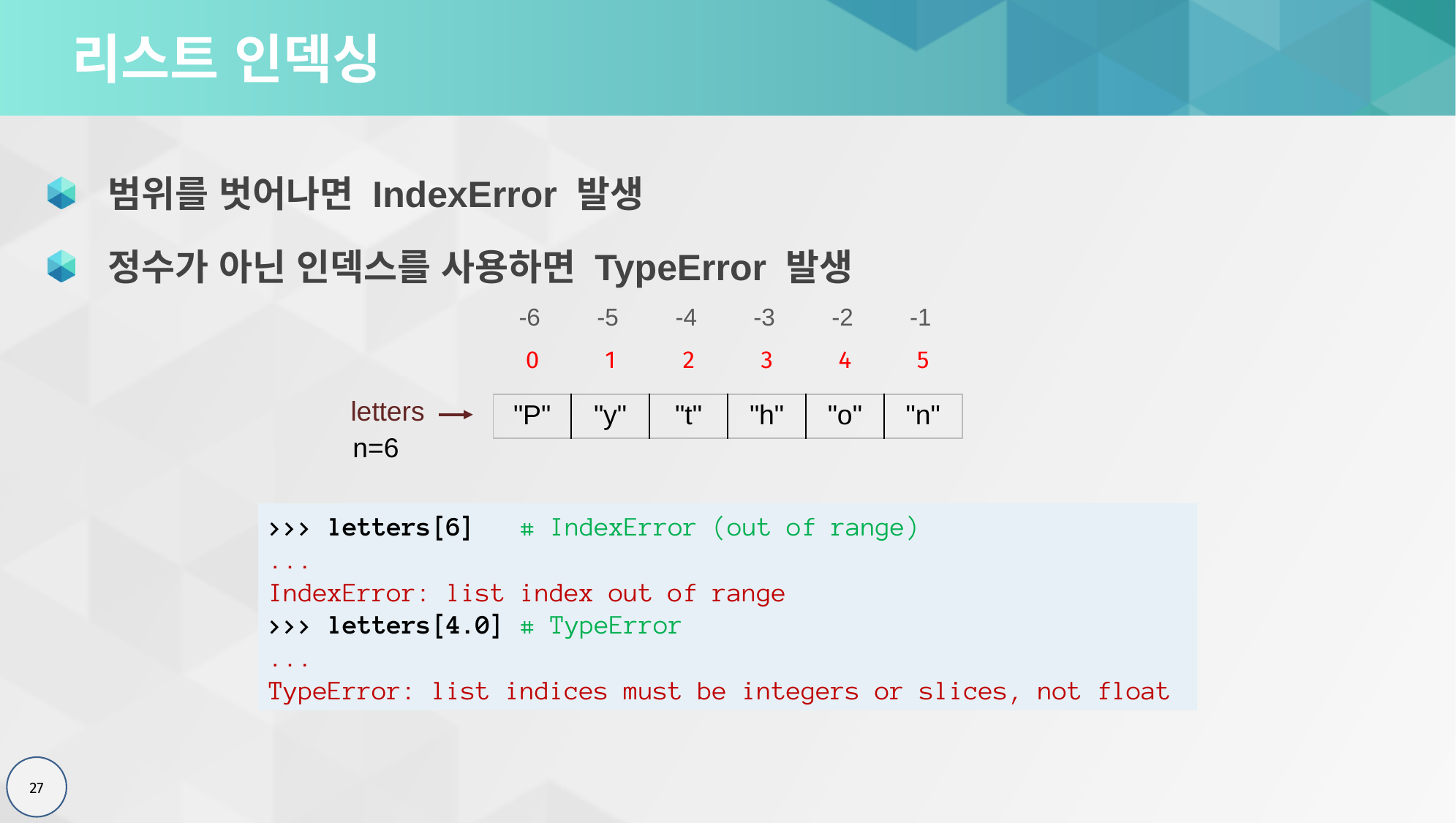

# 리스트 인덱싱
 범위를 벗어나면 IndexError 발생
 정수가 아닌 인덱스를 사용하면 TypeError 발생
| -6 | -5 | -4 | -3 | -2 | -1 |
| --- | --- | --- | --- | --- | --- |
| 0 | 1 | 2 | 3 | 4 | 5 |
| --- | --- | --- | --- | --- | --- |
letters
n=6
| "P" | "y" | "t" | "h" | "o" | "n" |
| --- | --- | --- | --- | --- | --- |
>>> letters[6]   # IndexError (out of range)
...
IndexError: list index out of range
>>> letters[4.0] # TypeError
...
TypeError: list indices must be integers or slices, not float